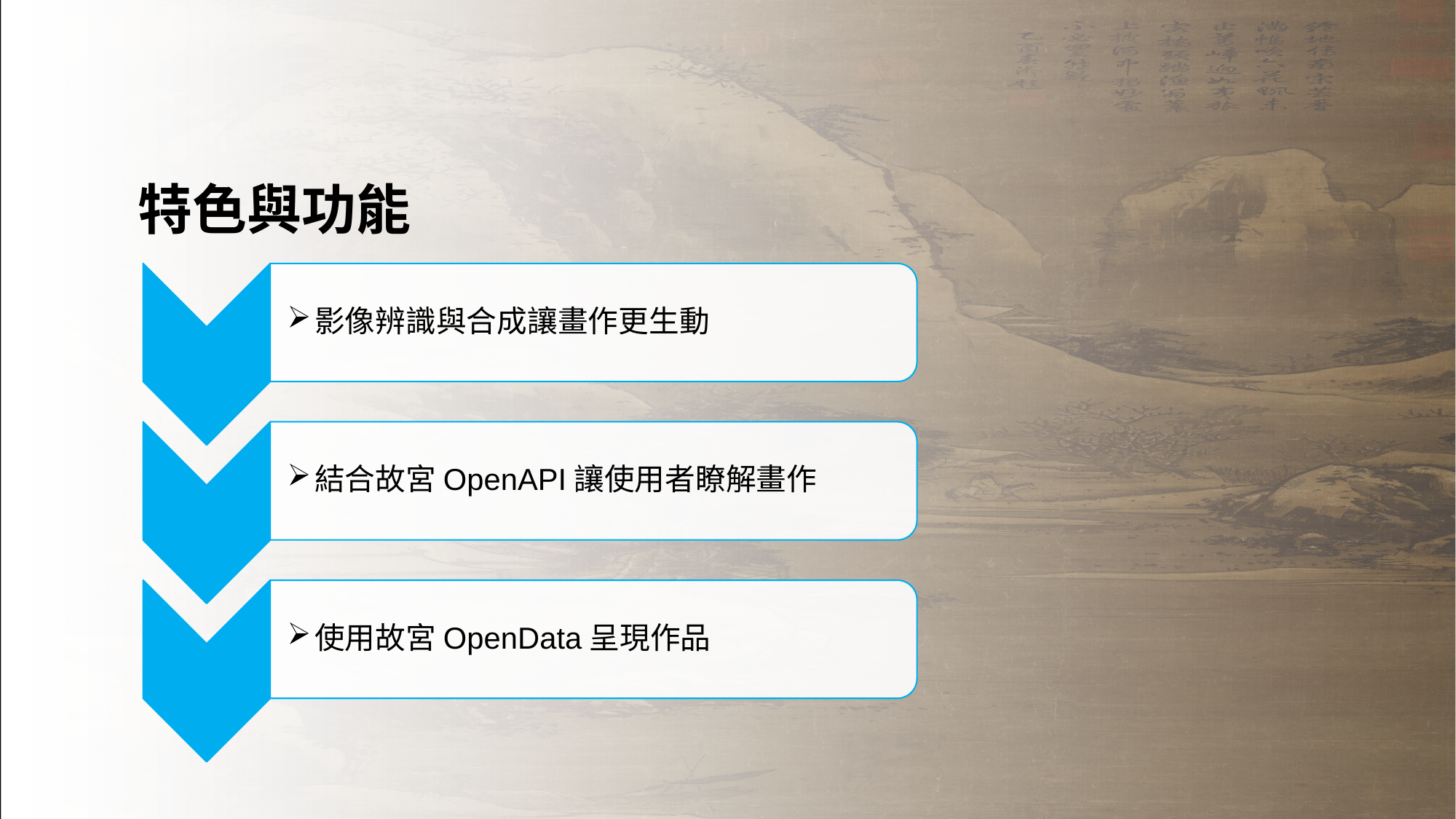

# 特色與功能

影像辨識與合成讓畫作更生動

結合故宮OpenAPI讓使用者瞭解畫作

使用故宮OpenData呈現作品